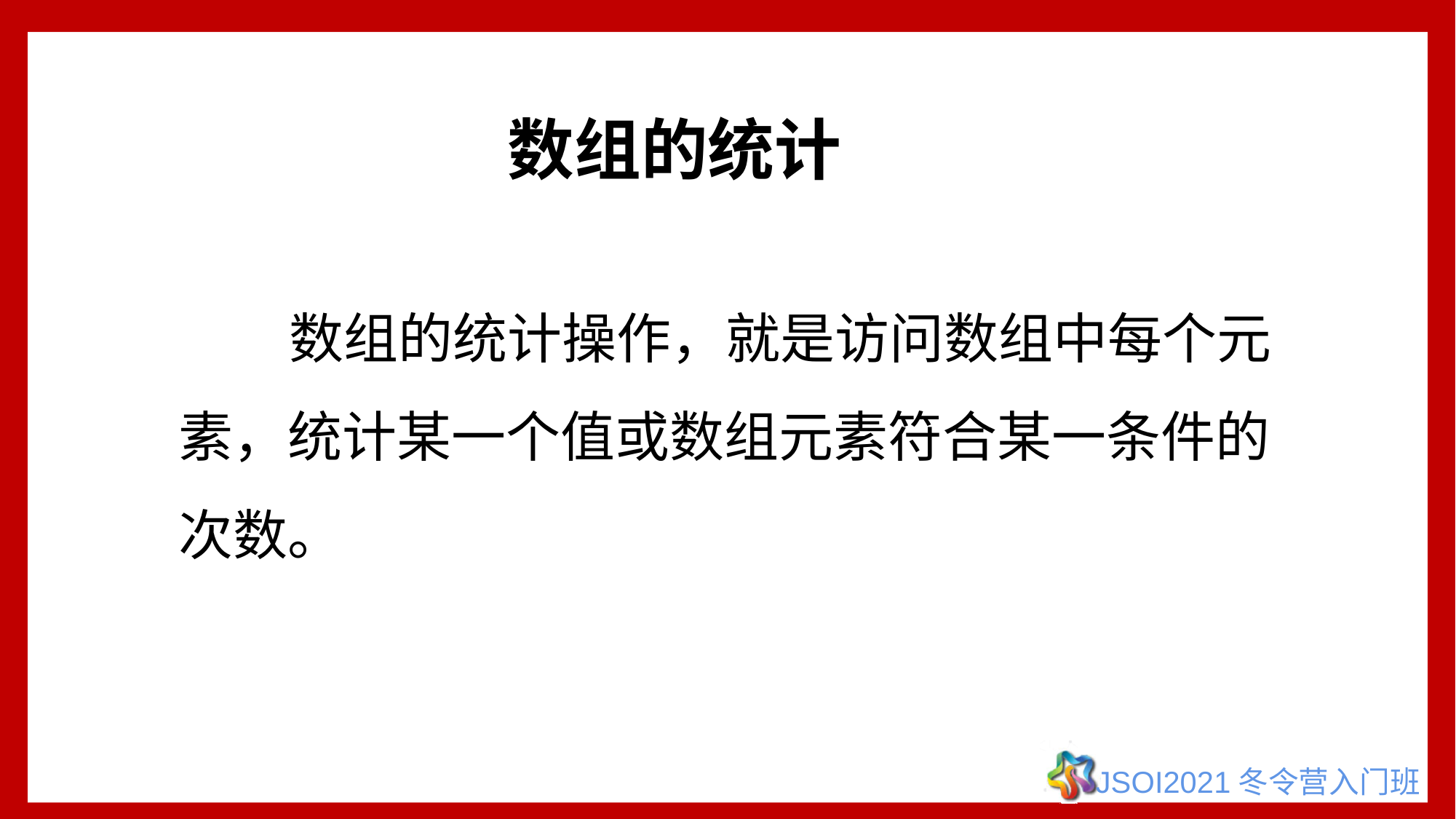

数组的统计
        数组的统计操作，就是访问数组中每个元素，统计某一个值或数组元素符合某一条件的次数。